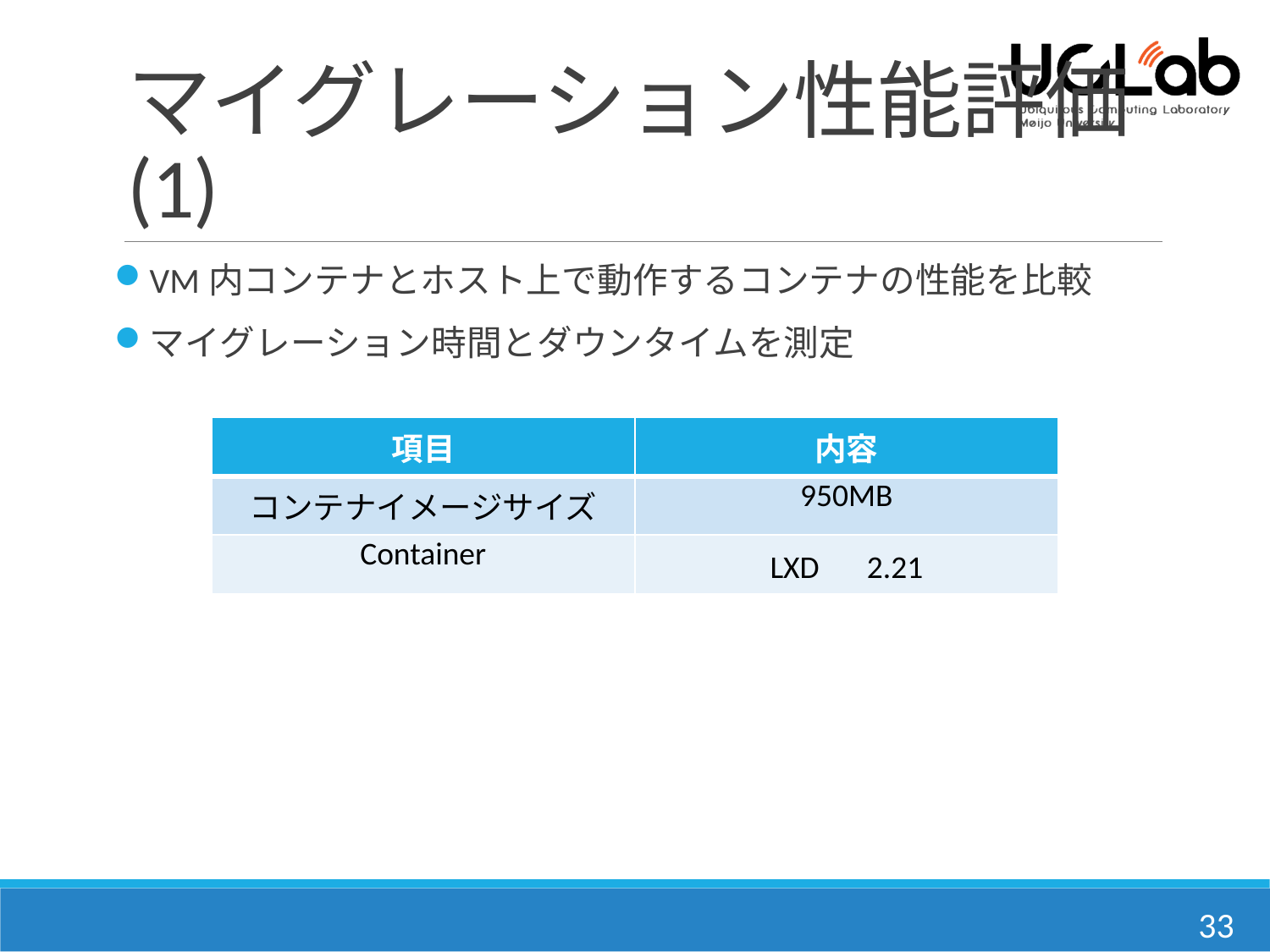

# マイグレーション性能評価(1)
VM内コンテナとホスト上で動作するコンテナの性能を比較
マイグレーション時間とダウンタイムを測定
| 項目 | 内容 |
| --- | --- |
| コンテナイメージサイズ | 950MB |
| Container | LXD　2.21 |
33